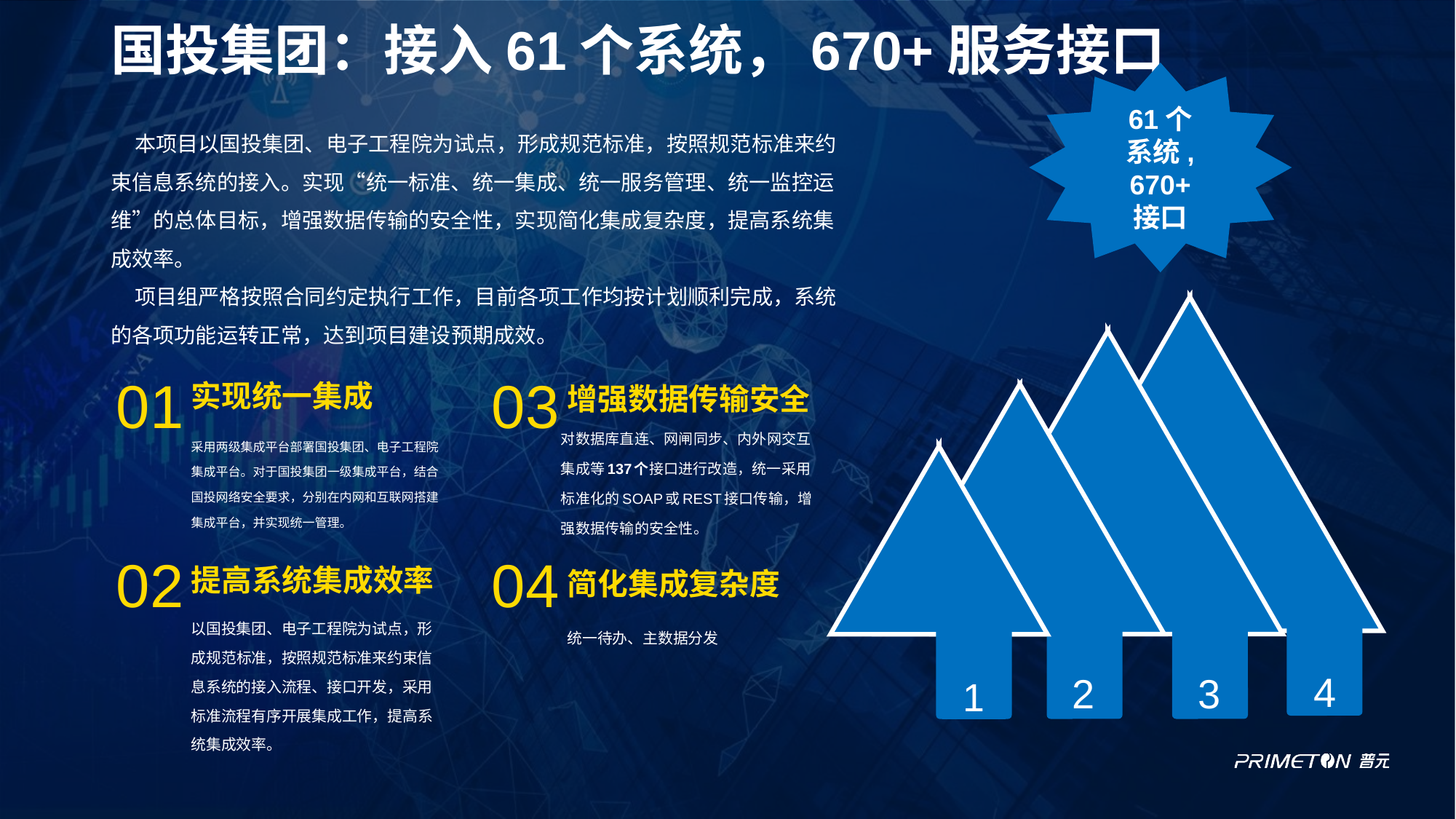

# 国投集团：接入61个系统，670+服务接口
61个
系统,
670+
接口
    本项目以国投集团、电子工程院为试点，形成规范标准，按照规范标准来约束信息系统的接入。实现“统一标准、统一集成、统一服务管理、统一监控运维”的总体目标，增强数据传输的安全性，实现简化集成复杂度，提高系统集成效率。
    项目组严格按照合同约定执行工作，目前各项工作均按计划顺利完成，系统的各项功能运转正常，达到项目建设预期成效。

4

3
01
03
实现统一集成
增强数据传输安全

2
对数据库直连、网闸同步、内外网交互集成等137个接口进行改造，统一采用标准化的SOAP或REST接口传输，增强数据传输的安全性。
采用两级集成平台部署国投集团、电子工程院集成平台。对于国投集团一级集成平台，结合国投网络安全要求，分别在内网和互联网搭建集成平台，并实现统一管理。

1
02
04

提高系统集成效率
简化集成复杂度
以国投集团、电子工程院为试点，形成规范标准，按照规范标准来约束信息系统的接入流程、接口开发，采用标准流程有序开展集成工作，提高系统集成效率。
统一待办、主数据分发